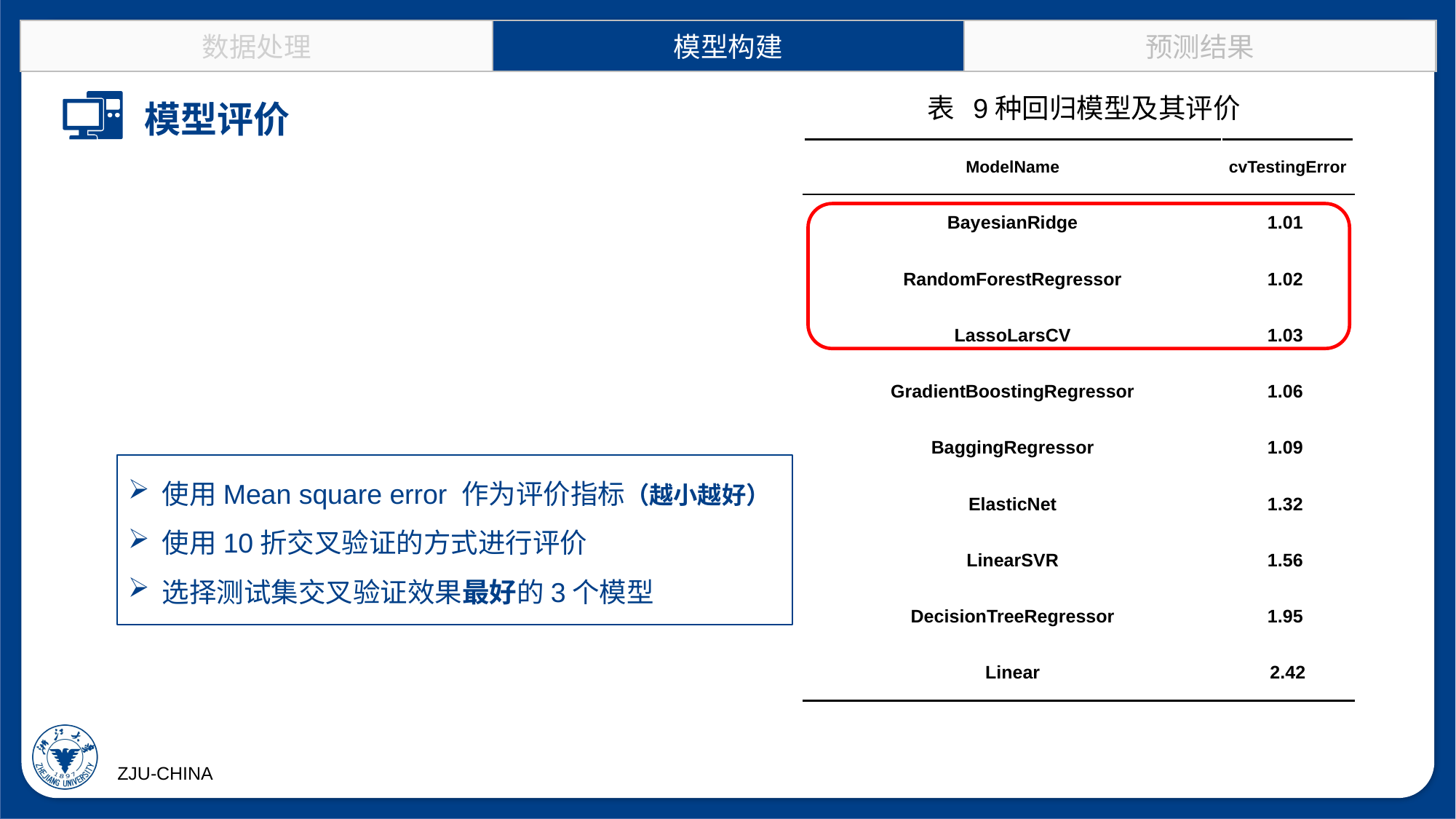

数据处理
模型构建
预测结果
表  9种回归模型及其评价

模型评价
| ModelName | cvTestingError |
| --- | --- |
| BayesianRidge | 1.01 |
| RandomForestRegressor | 1.02 |
| LassoLarsCV | 1.03 |
| GradientBoostingRegressor | 1.06 |
| BaggingRegressor | 1.09 |
| ElasticNet | 1.32 |
| LinearSVR | 1.56 |
| DecisionTreeRegressor | 1.95 |
| Linear | 2.42 |

使用Mean square error 作为评价指标（越小越好）
使用10折交叉验证的方式进行评价
选择测试集交叉验证效果最好的3个模型
8